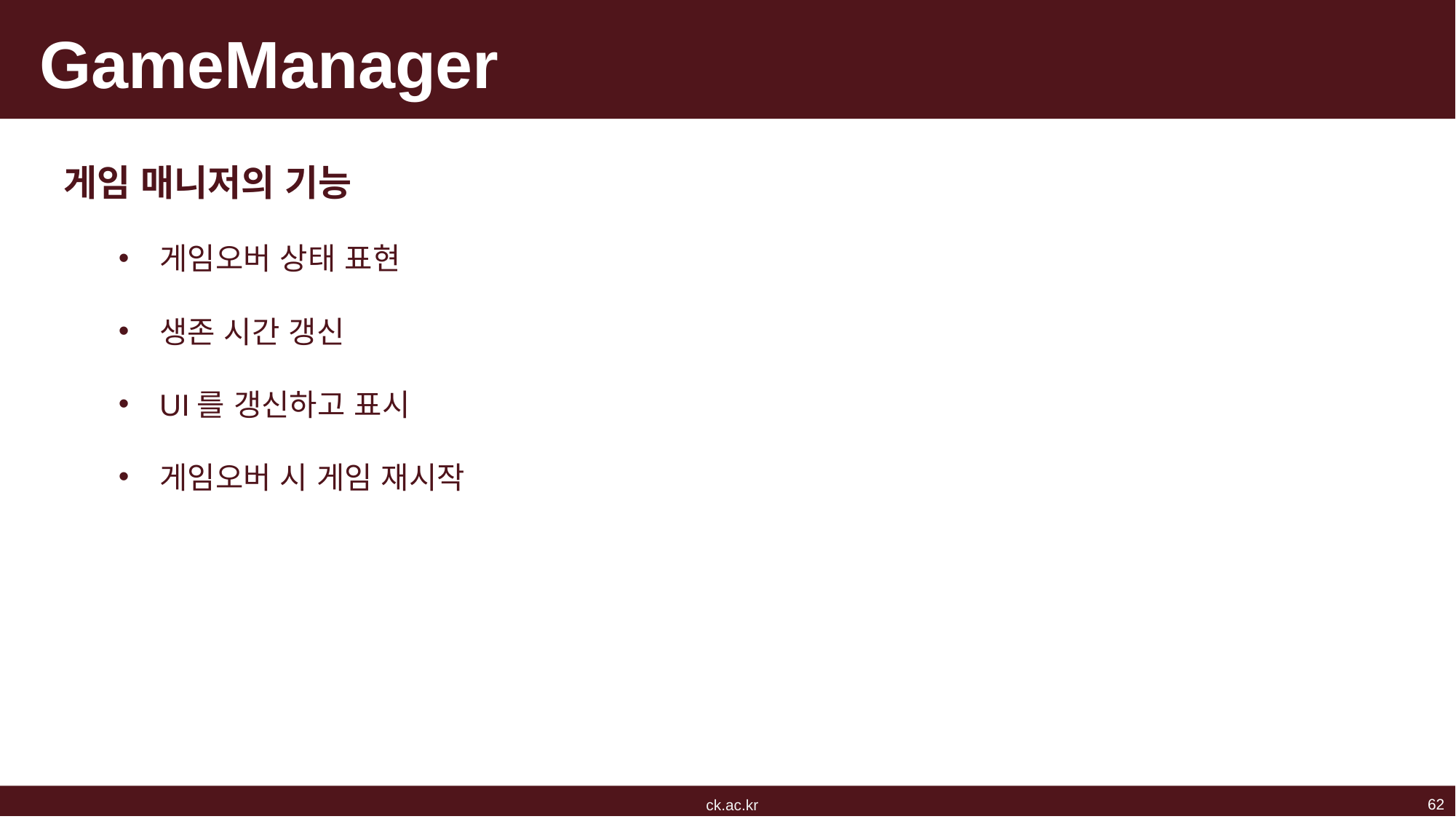

# GameManager
게임 매니저의 기능

게임오버 상태 표현

생존 시간 갱신

UI를 갱신하고 표시

게임오버 시 게임 재시작

62
ck.ac.kr